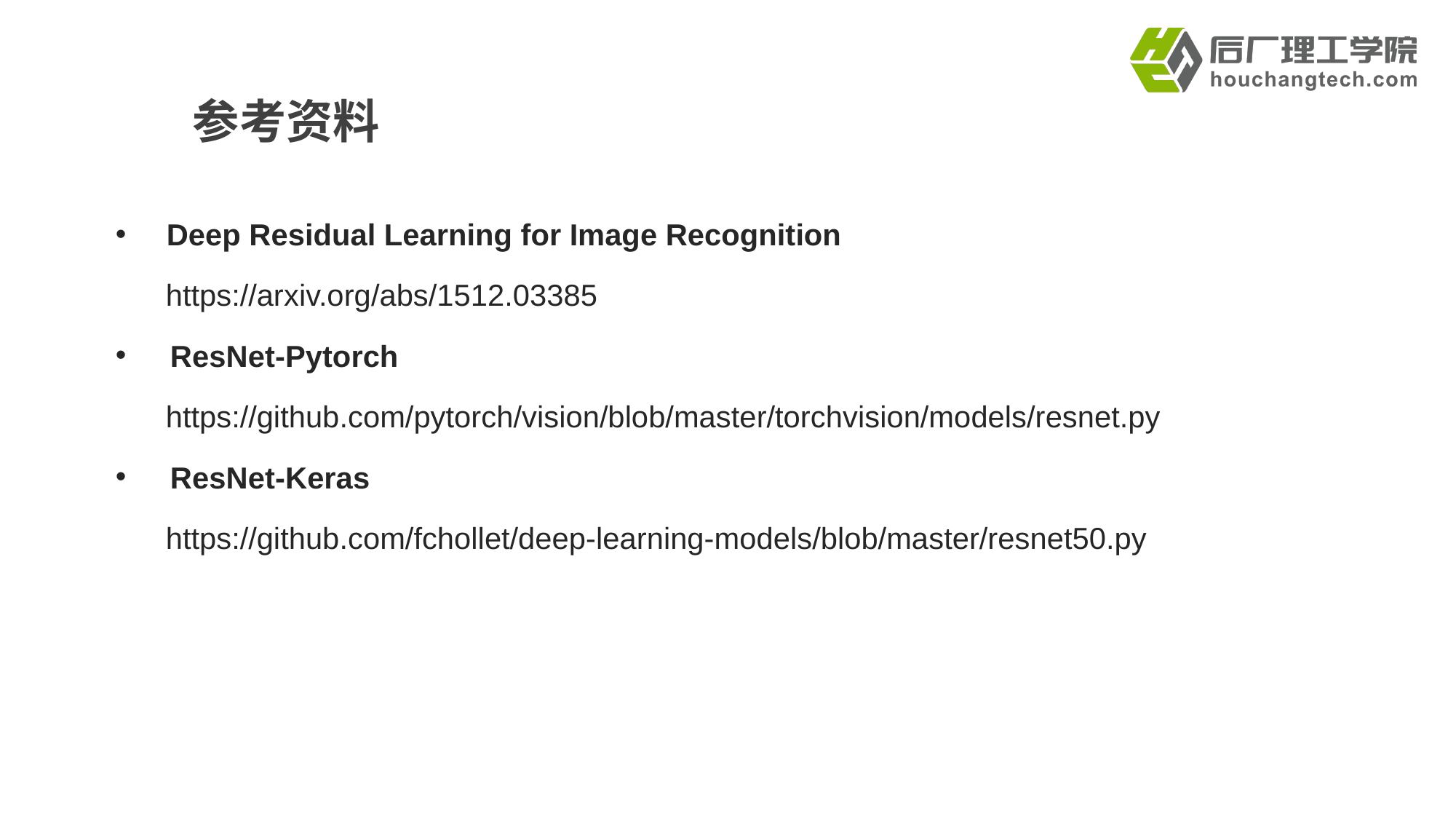

# 参考资料
  Deep Residual Learning for Image Recognition
      https://arxiv.org/abs/1512.03385
ResNet-Pytorch
      https://github.com/pytorch/vision/blob/master/torchvision/models/resnet.py
ResNet-Keras
      https://github.com/fchollet/deep-learning-models/blob/master/resnet50.py